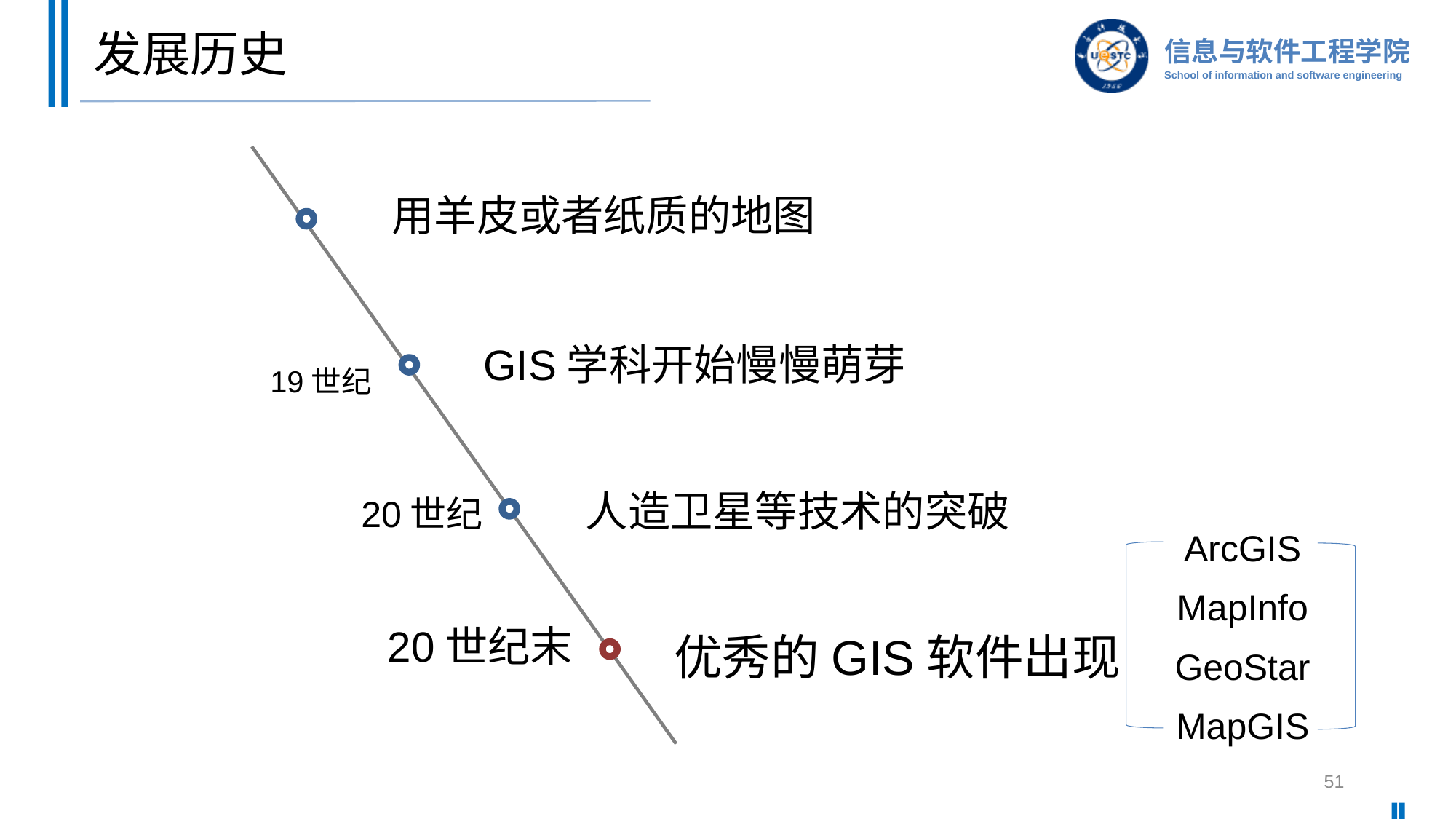

# 发展历史

19世纪
20世纪

20世纪末

用羊皮或者纸质的地图
GIS学科开始慢慢萌芽
人造卫星等技术的突破
ArcGIS

MapInfo
优秀的GIS软件出现
GeoStar
MapGIS
51